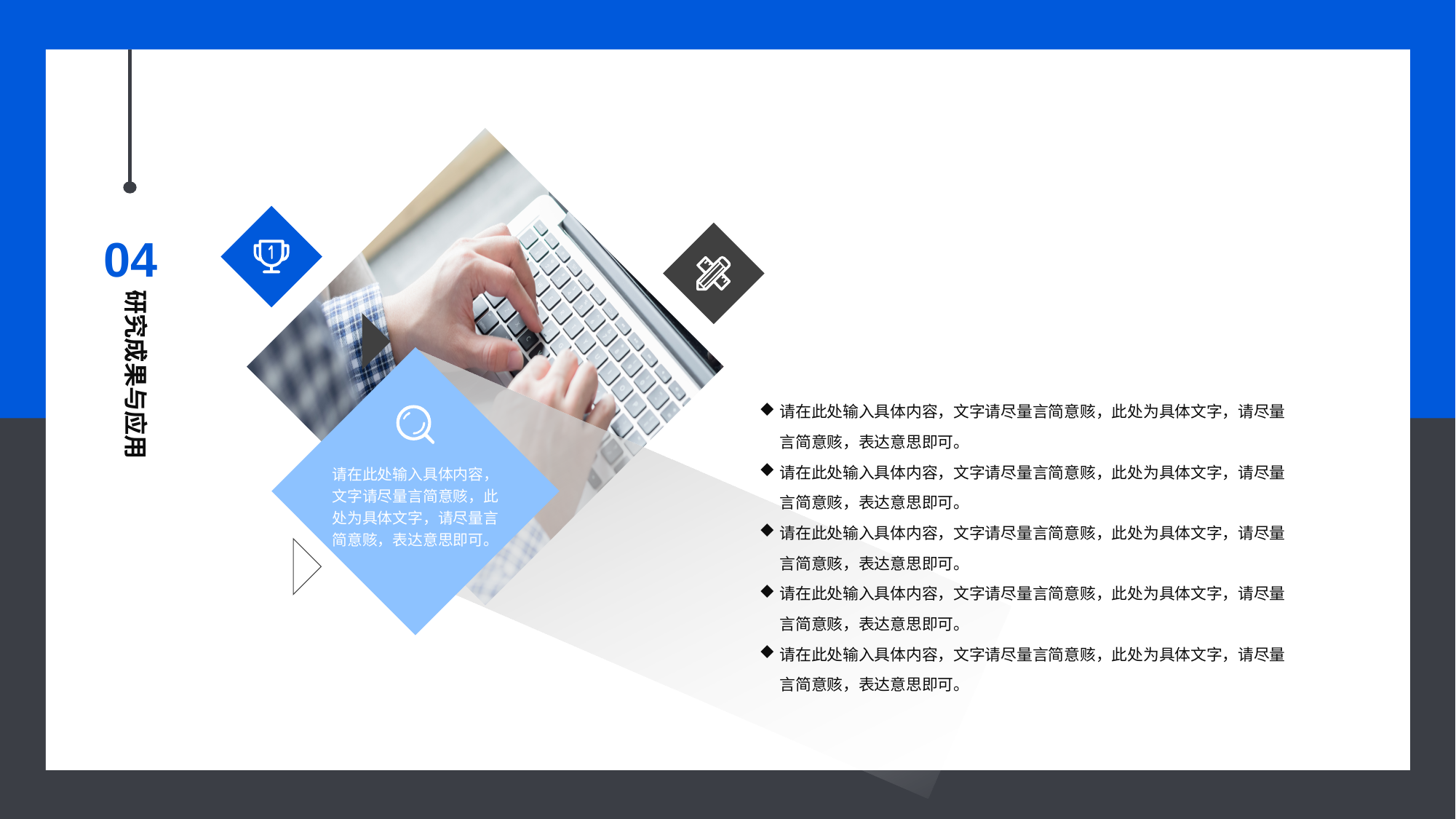

04

研究成果与应用

请在此处输入具体内容，文字请尽量言简意赅，此处为具体文字，请尽量言简意赅，表达意思即可。
请在此处输入具体内容，文字请尽量言简意赅，此处为具体文字，请尽量言简意赅，表达意思即可。
请在此处输入具体内容，文字请尽量言简意赅，此处为具体文字，请尽量言简意赅，表达意思即可。
请在此处输入具体内容，文字请尽量言简意赅，此处为具体文字，请尽量言简意赅，表达意思即可。
请在此处输入具体内容，文字请尽量言简意赅，此处为具体文字，请尽量言简意赅，表达意思即可。

请在此处输入具体内容，文字请尽量言简意赅，此处为具体文字，请尽量言简意赅，表达意思即可。